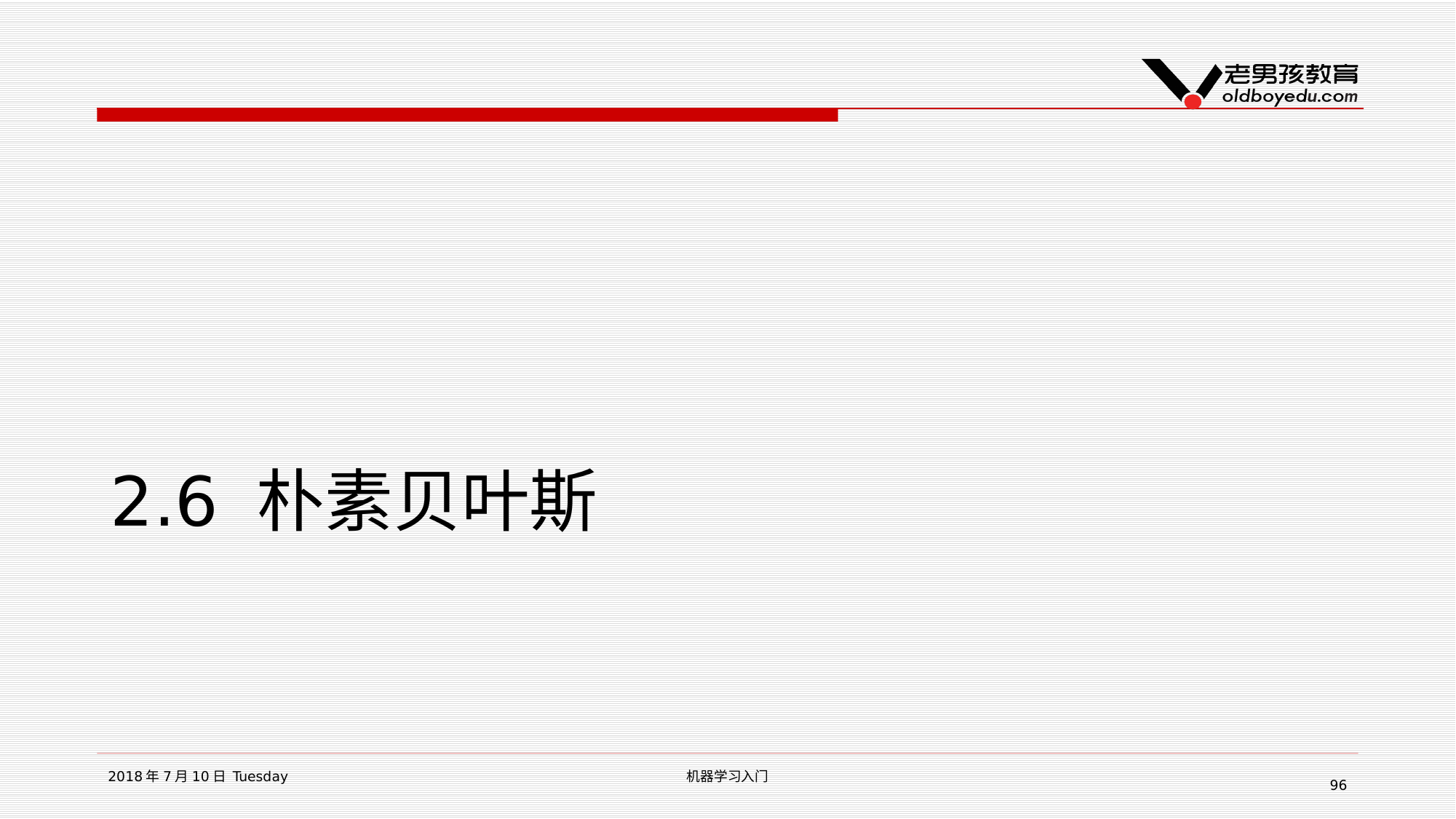

# 2.6 朴素贝叶斯

2018年7月10日 Tuesday
机器学习入门
96